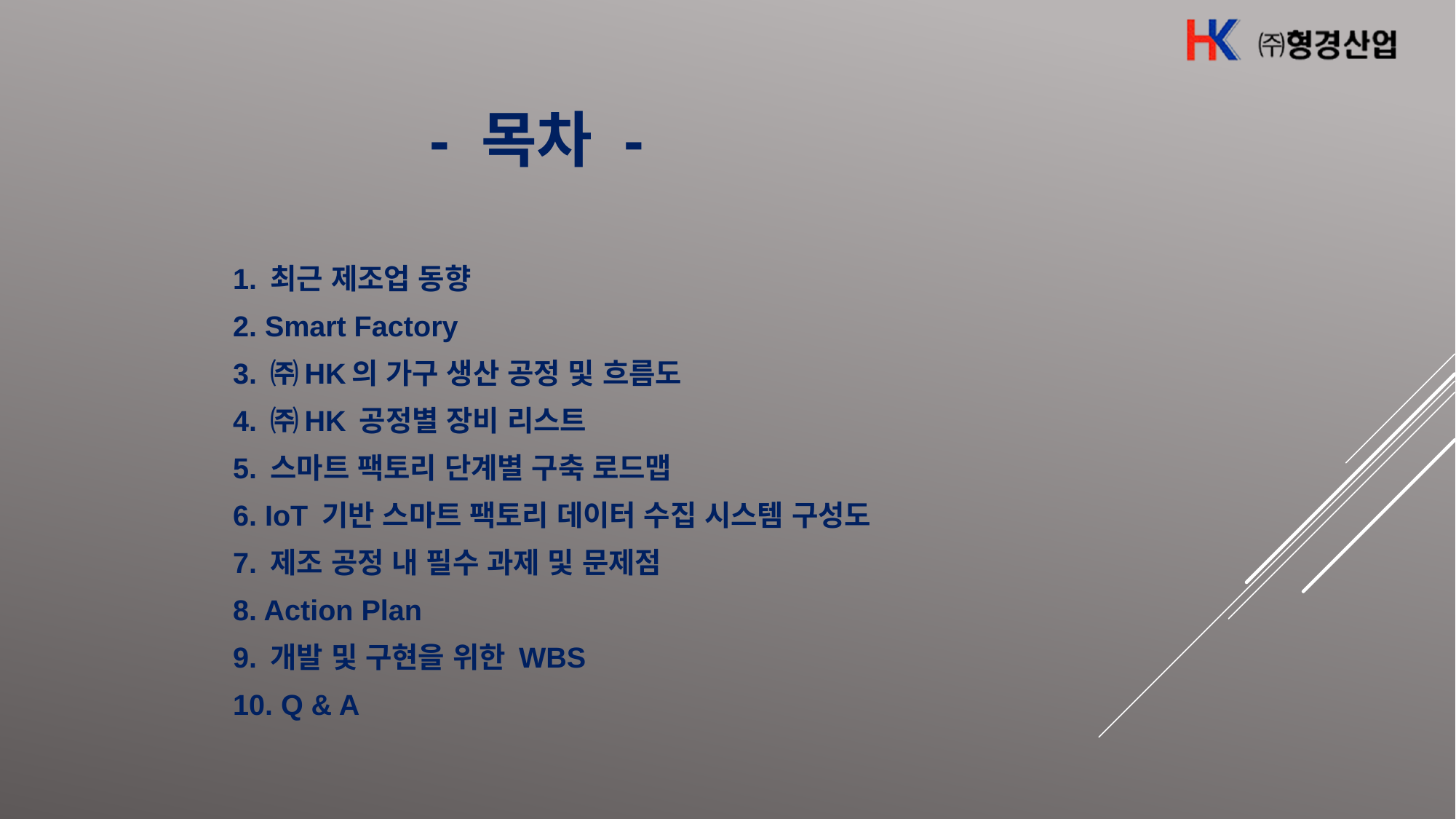

- 목차 -
1. 최근 제조업 동향
2. Smart Factory
3. ㈜HK의 가구 생산 공정 및 흐름도
4. ㈜HK 공정별 장비 리스트
5. 스마트 팩토리 단계별 구축 로드맵
6. IoT 기반 스마트 팩토리 데이터 수집 시스템 구성도
7. 제조 공정 내 필수 과제 및 문제점
8. Action Plan
9. 개발 및 구현을 위한 WBS
10. Q & A